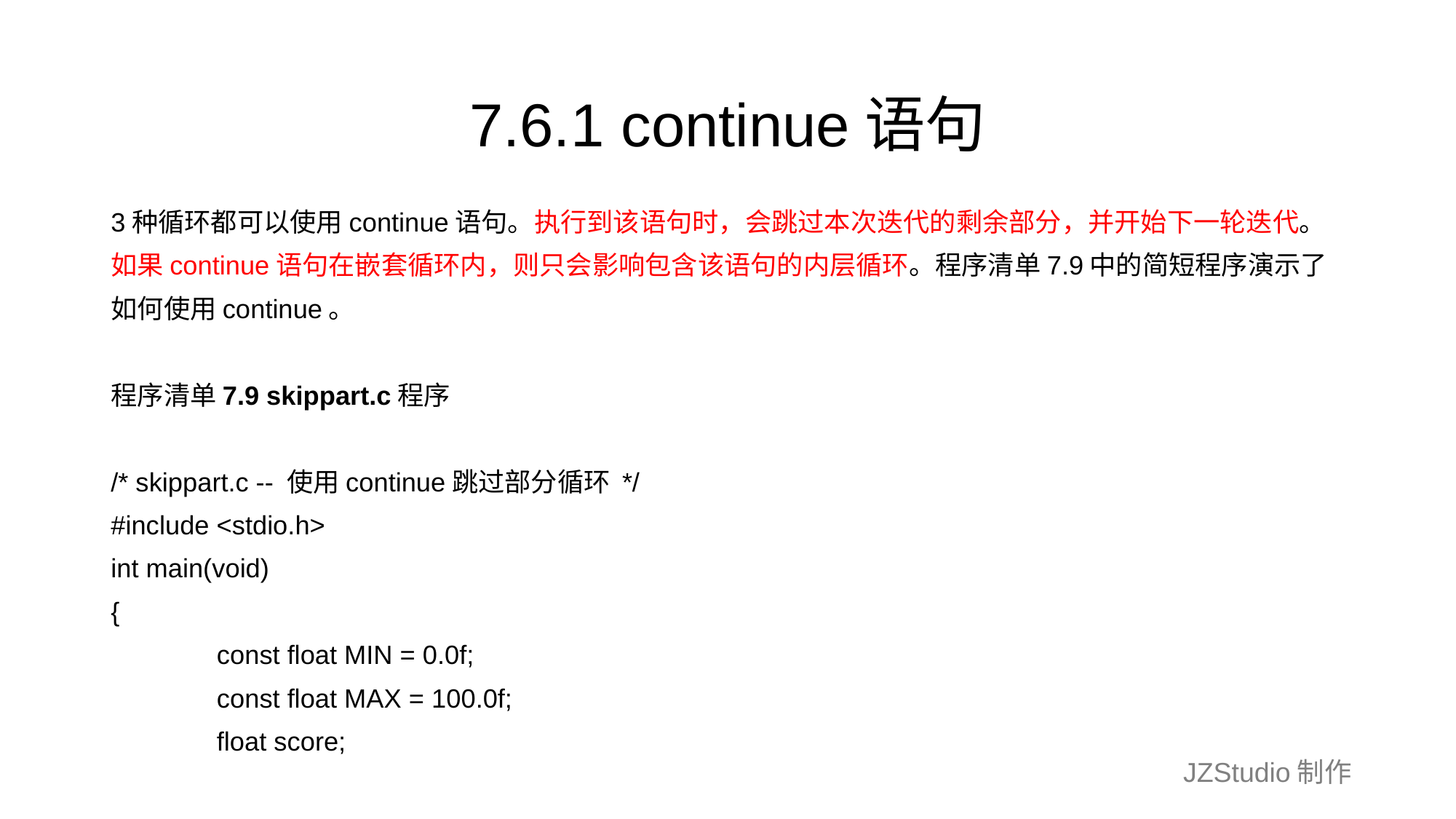

# 7.6.1 continue语句
3种循环都可以使用continue语句。执行到该语句时，会跳过本次迭代的剩余部分，并开始下一轮迭代。
如果continue语句在嵌套循环内，则只会影响包含该语句的内层循环。程序清单7.9中的简短程序演示了
如何使用continue。

程序清单7.9 skippart.c程序

/* skippart.c -- 使用continue跳过部分循环 */
#include <stdio.h>
int main(void)
{
	const float MIN = 0.0f;
	const float MAX = 100.0f;
	float score;